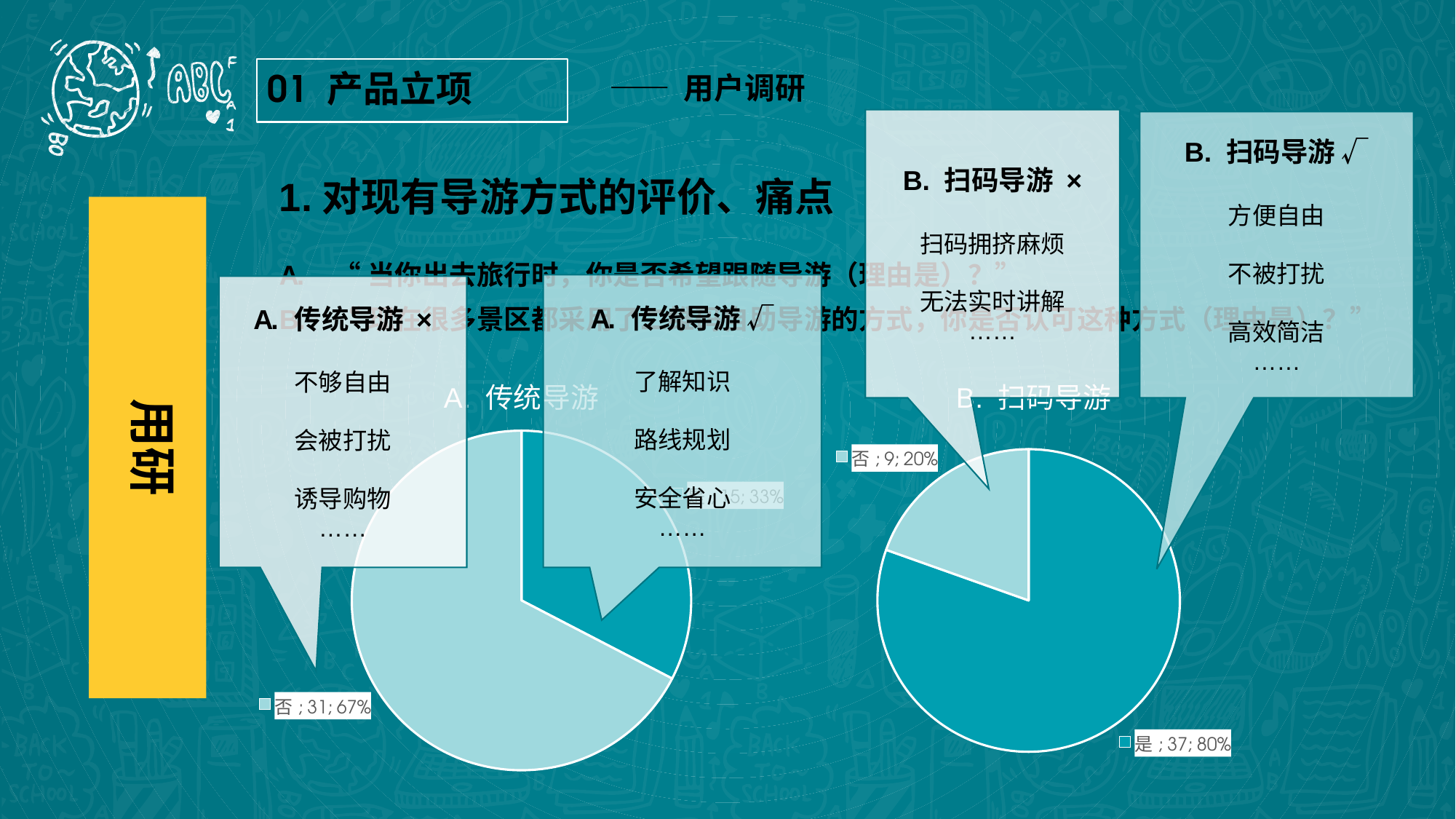

—— 用户调研
01 产品立项
B. 扫码导游 ×

扫码拥挤麻烦

无法实时讲解
……
B. 扫码导游 √

方便自由

不被打扰

高效简洁
……
1.对现有导游方式的评价、痛点

“当你出去旅行时，你是否希望跟随导游（理由是）？”
“现在很多景区都采用了二维码自助导游的方式，你是否认可这种方式（理由是）？”

传统导游 √

了解知识

路线规划

安全省心
……
传统导游 ×

不够自由

会被打扰

诱导购物
……
用研

### Chart: A. 传统导游

| Category | 选项 |
|---|---|
| 是 | 15.0 |
| 否 | 31.0 |

### Chart: B. 扫码导游

| Category | 选项 |
|---|---|
| 是 | 37.0 |
| 否 | 9.0 |